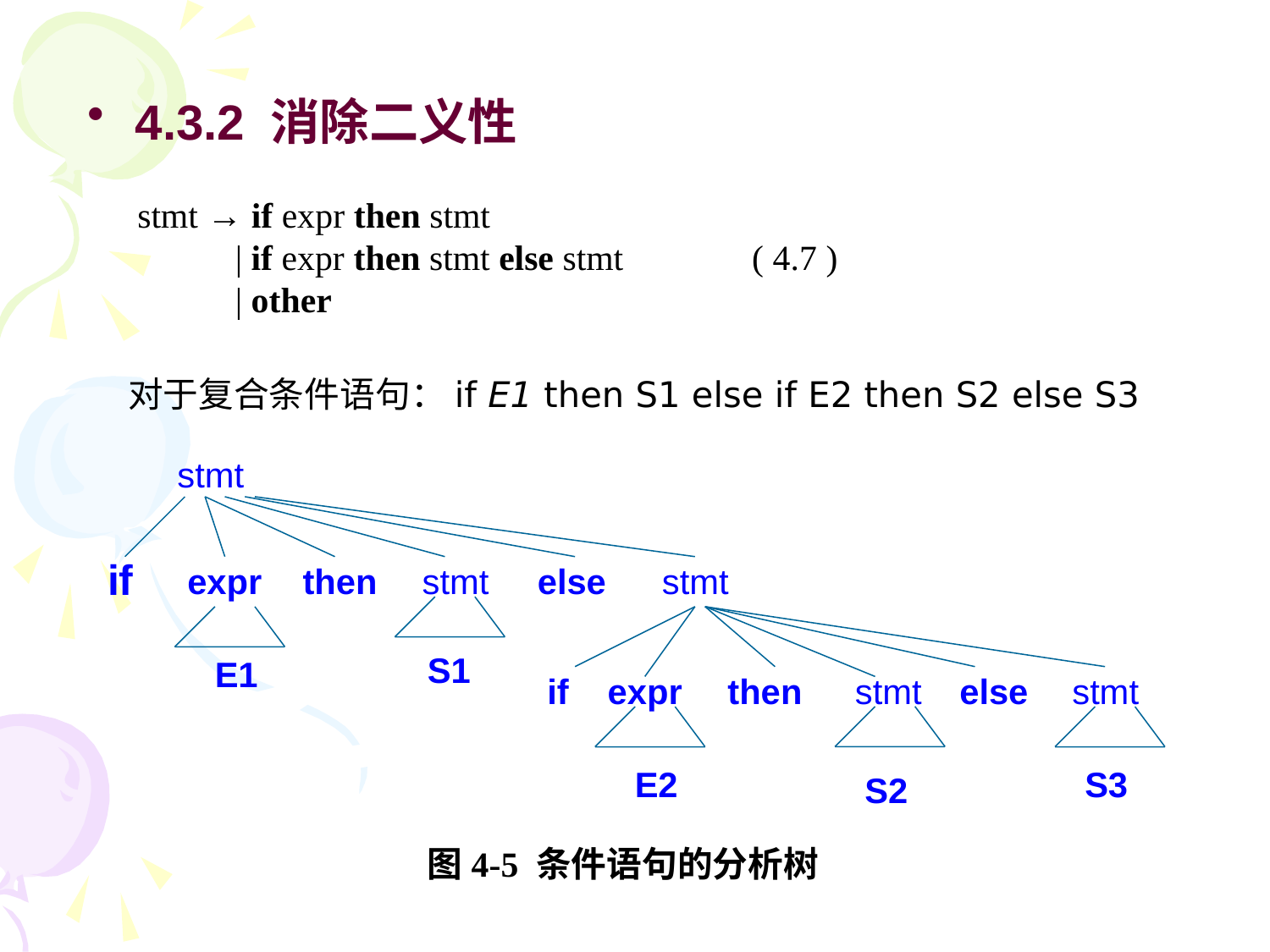

4.3.2 消除二义性
stmt → if expr then stmt
           | if expr then stmt else stmt	            ( 4.7 )
           | other
对于复合条件语句：if E1 then S1 else if E2 then S2 else S3
stmt

if
expr
then
stmt
else
stmt

S1
E1

stmt
stmt
if
expr
then
else

E2
S3
S2
图4-5 条件语句的分析树
36